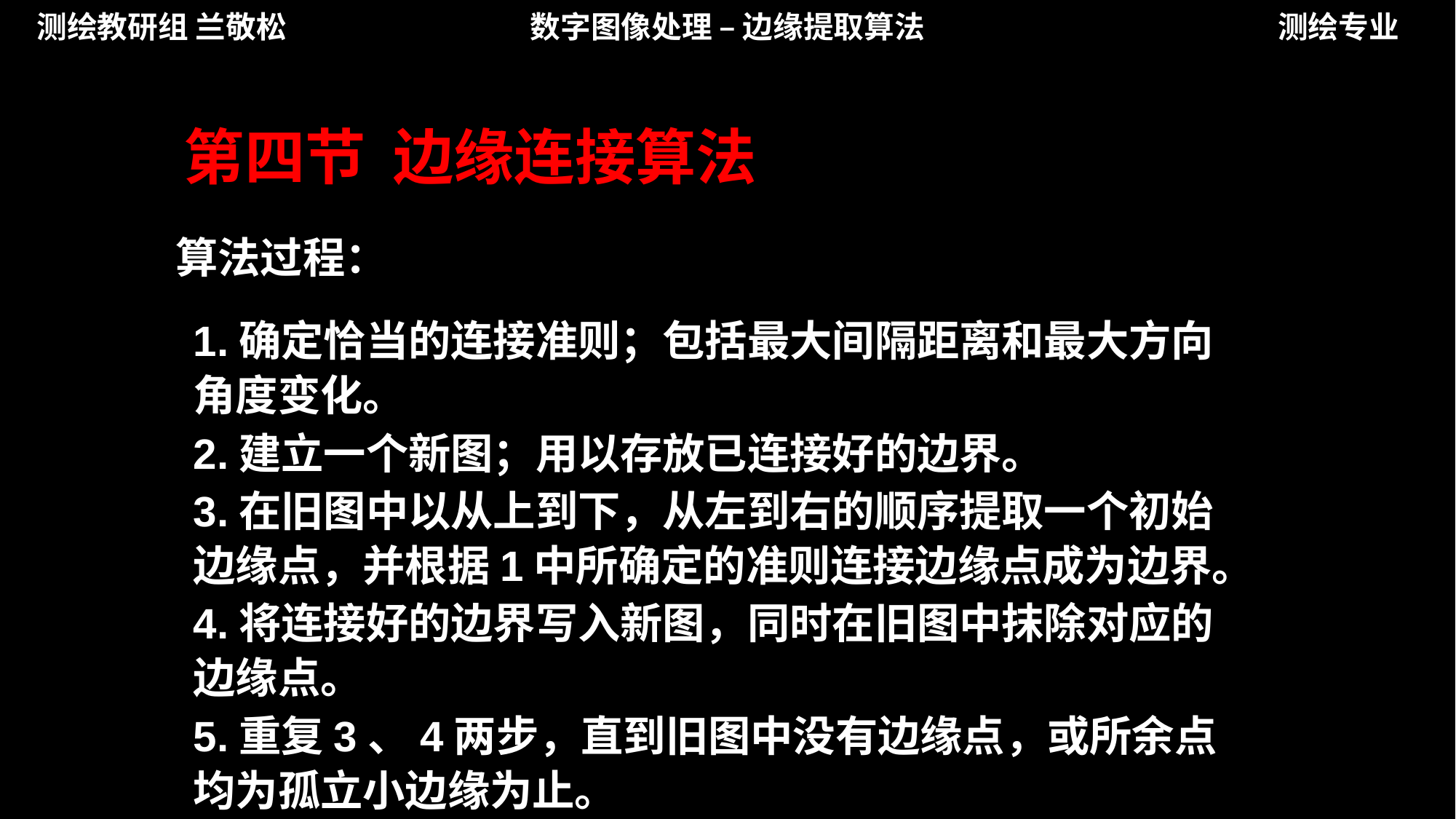

测绘教研组 兰敬松
数字图像处理 – 边缘提取算法
测绘专业
第四节  边缘连接算法
算法过程：
1.确定恰当的连接准则；包括最大间隔距离和最大方向角度变化。
2.建立一个新图；用以存放已连接好的边界。
3.在旧图中以从上到下，从左到右的顺序提取一个初始边缘点，并根据1中所确定的准则连接边缘点成为边界。
4.将连接好的边界写入新图，同时在旧图中抹除对应的边缘点。
5.重复3、4两步，直到旧图中没有边缘点，或所余点均为孤立小边缘为止。